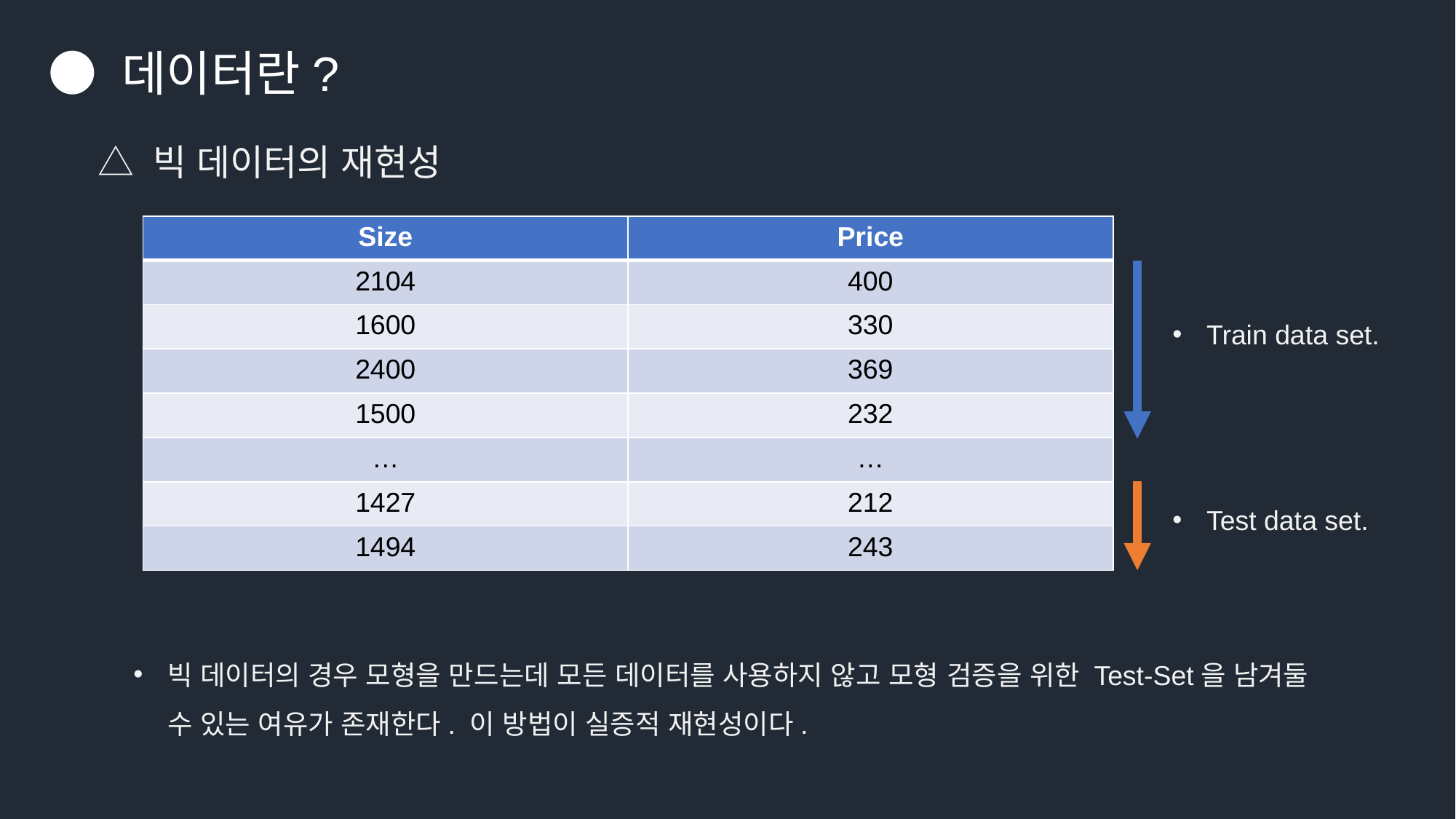

● 데이터란?
△ 빅 데이터의 재현성
| Size | Price |
| --- | --- |
| 2104 | 400 |
| 1600 | 330 |
| 2400 | 369 |
| 1500 | 232 |
| … | … |
| 1427 | 212 |
| 1494 | 243 |
Train data set.
Test data set.
빅 데이터의 경우 모형을 만드는데 모든 데이터를 사용하지 않고 모형 검증을 위한 Test-Set을 남겨둘 수 있는 여유가 존재한다. 이 방법이 실증적 재현성이다.